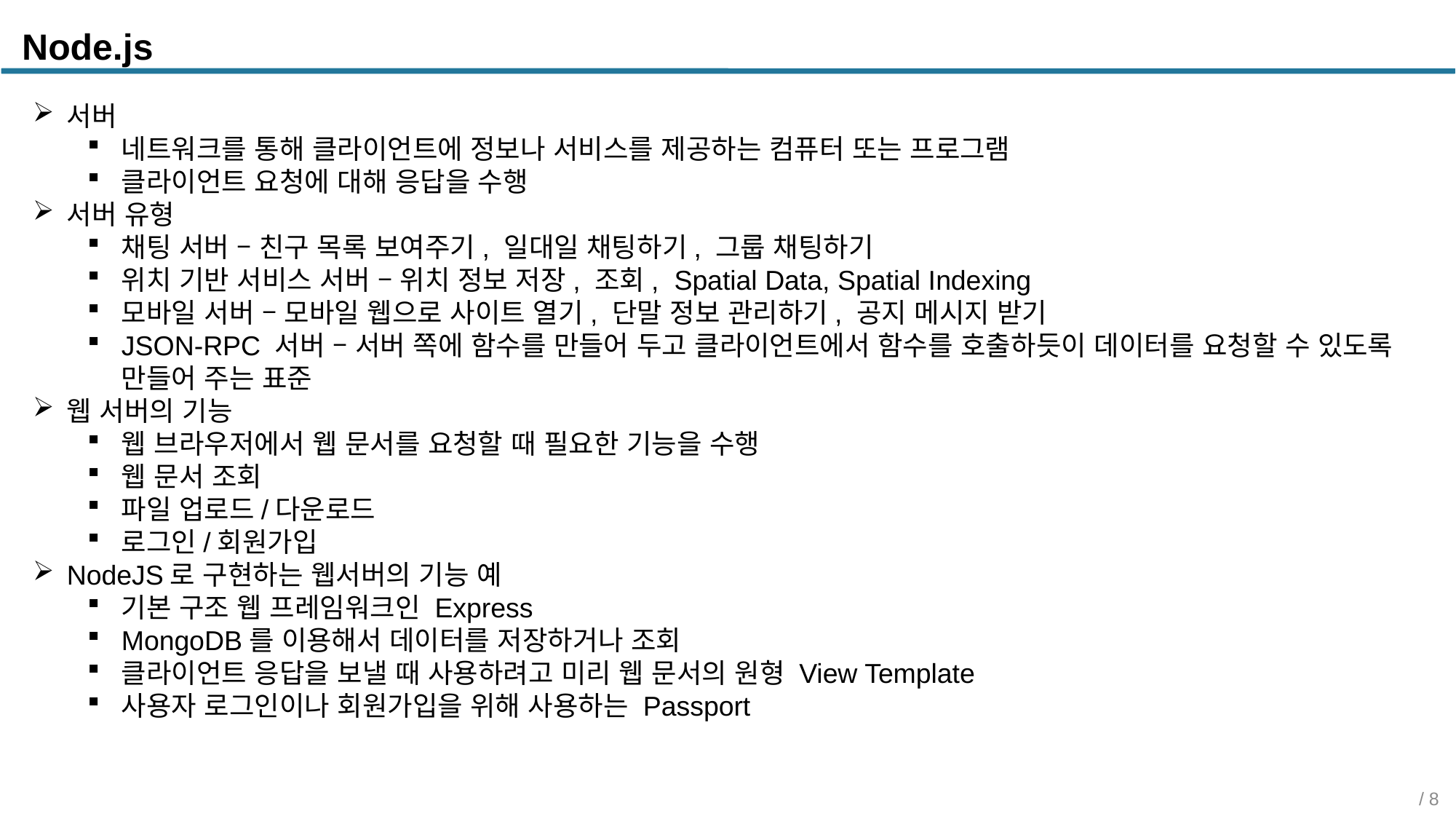

Node.js
서버
네트워크를 통해 클라이언트에 정보나 서비스를 제공하는 컴퓨터 또는 프로그램
클라이언트 요청에 대해 응답을 수행
서버 유형
채팅 서버 – 친구 목록 보여주기, 일대일 채팅하기, 그룹 채팅하기
위치 기반 서비스 서버 – 위치 정보 저장, 조회,  Spatial Data, Spatial Indexing
모바일 서버 – 모바일 웹으로 사이트 열기, 단말 정보 관리하기, 공지 메시지 받기
JSON-RPC 서버 – 서버 쪽에 함수를 만들어 두고 클라이언트에서 함수를 호출하듯이 데이터를 요청할 수 있도록 만들어 주는 표준
웹 서버의 기능
웹 브라우저에서 웹 문서를 요청할 때 필요한 기능을 수행
웹 문서 조회
파일 업로드/다운로드
로그인/회원가입
NodeJS로 구현하는 웹서버의 기능 예
기본 구조 웹 프레임워크인 Express
MongoDB를 이용해서 데이터를 저장하거나 조회
클라이언트 응답을 보낼 때 사용하려고 미리 웹 문서의 원형 View Template
사용자 로그인이나 회원가입을 위해 사용하는 Passport
/ 8